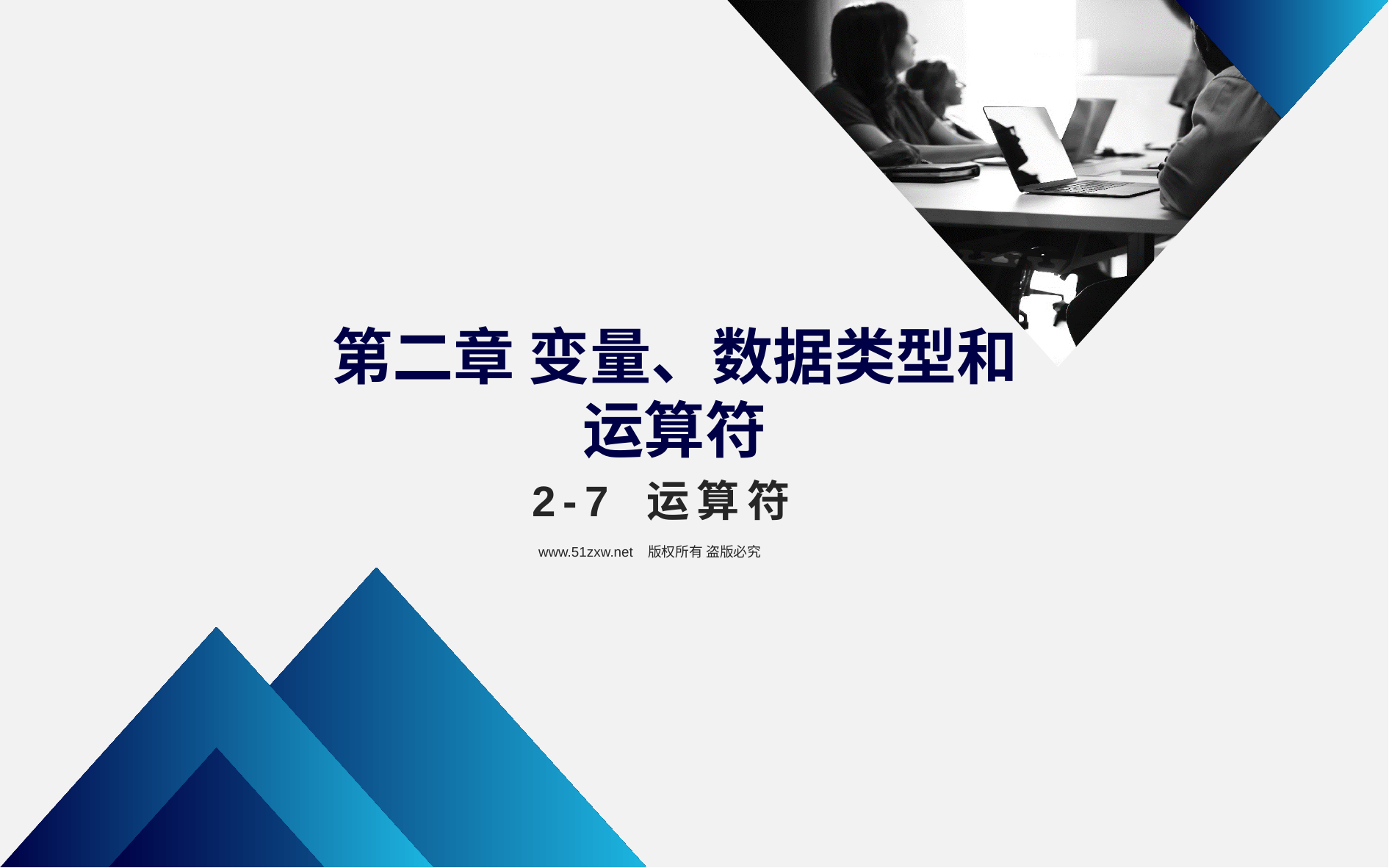

第二章 变量、数据类型和运算符
2-7 运算符
www.51zxw.net   版权所有 盗版必究